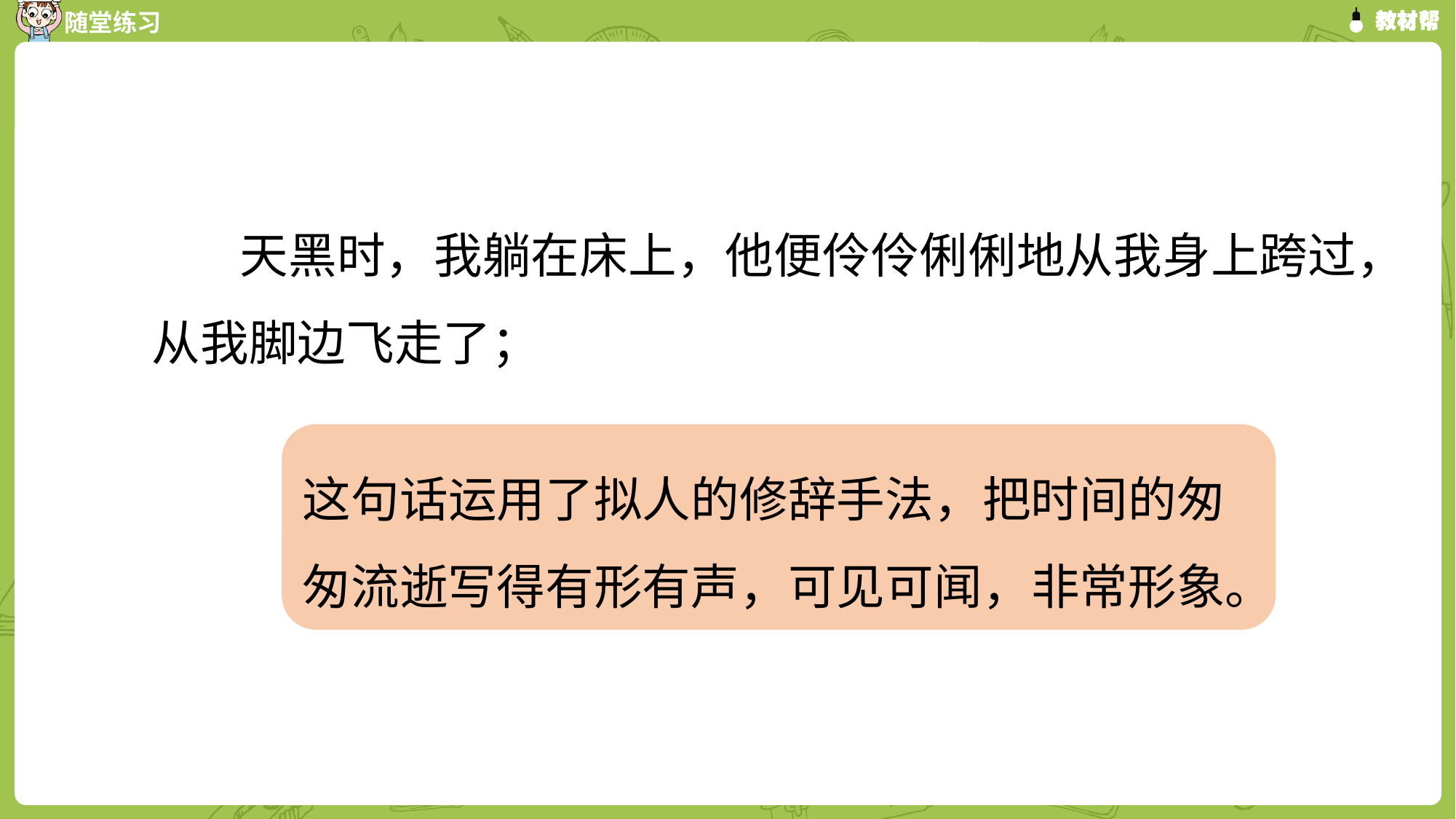

天黑时，我躺在床上，他便伶伶俐俐地从我身上跨过，
从我脚边飞走了；
这句话运用了拟人的修辞手法，把时间的匆匆流逝写得有形有声，可见可闻，非常形象。